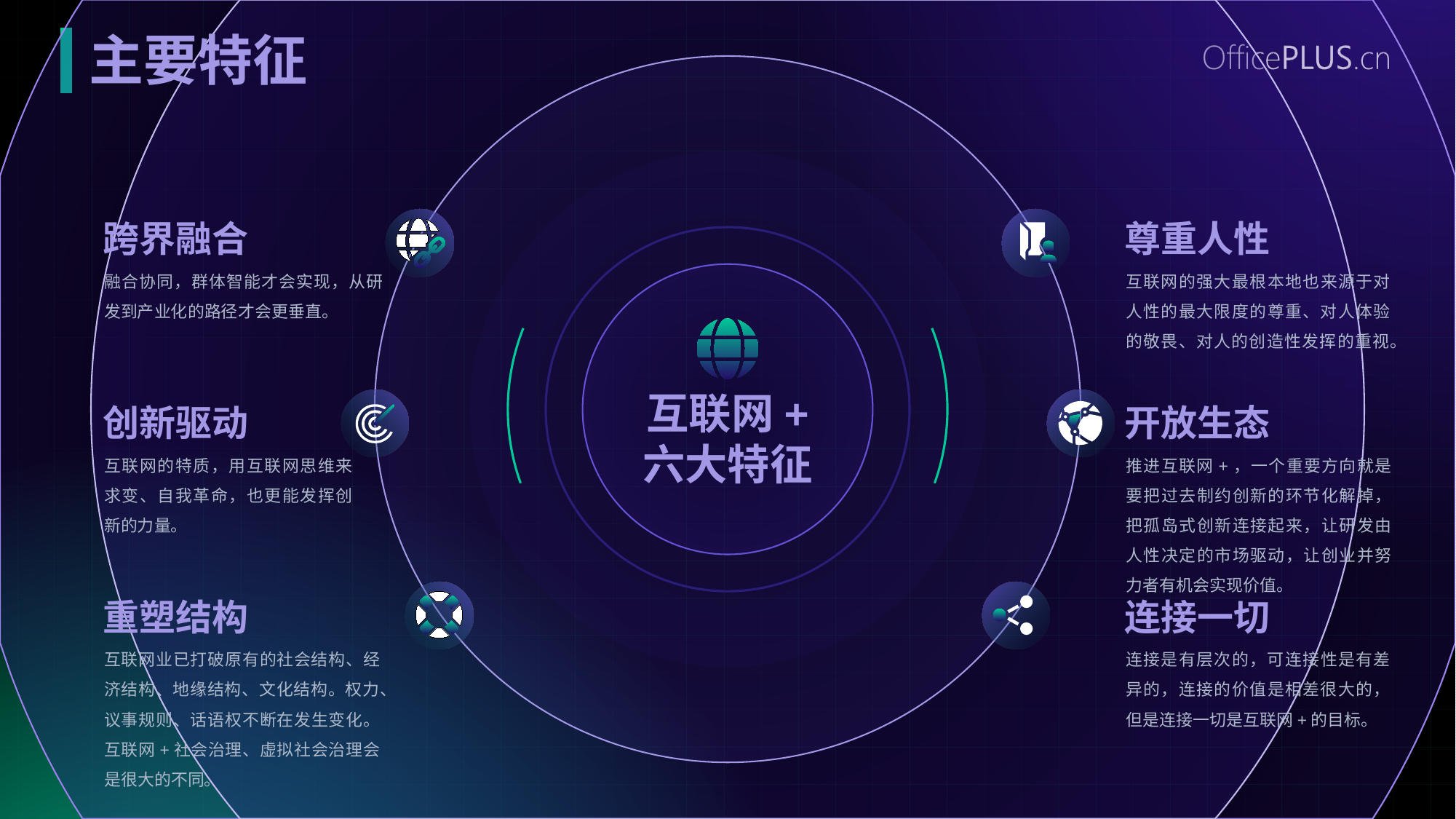

# 主要特征

跨界融合
尊重人性

融合协同，群体智能才会实现，从研发到产业化的路径才会更垂直。
互联网的强大最根本地也来源于对人性的最大限度的尊重、对人体验的敬畏、对人的创造性发挥的重视。

互联网+
六大特征

创新驱动
开放生态

互联网的特质，用互联网思维来求变、自我革命，也更能发挥创新的力量。
推进互联网+，一个重要方向就是要把过去制约创新的环节化解掉，把孤岛式创新连接起来，让研发由人性决定的市场驱动，让创业并努力者有机会实现价值。

重塑结构
连接一切

互联网业已打破原有的社会结构、经济结构、地缘结构、文化结构。权力、议事规则、话语权不断在发生变化。互联网+社会治理、虚拟社会治理会是很大的不同。
连接是有层次的，可连接性是有差异的，连接的价值是相差很大的，但是连接一切是互联网+的目标。